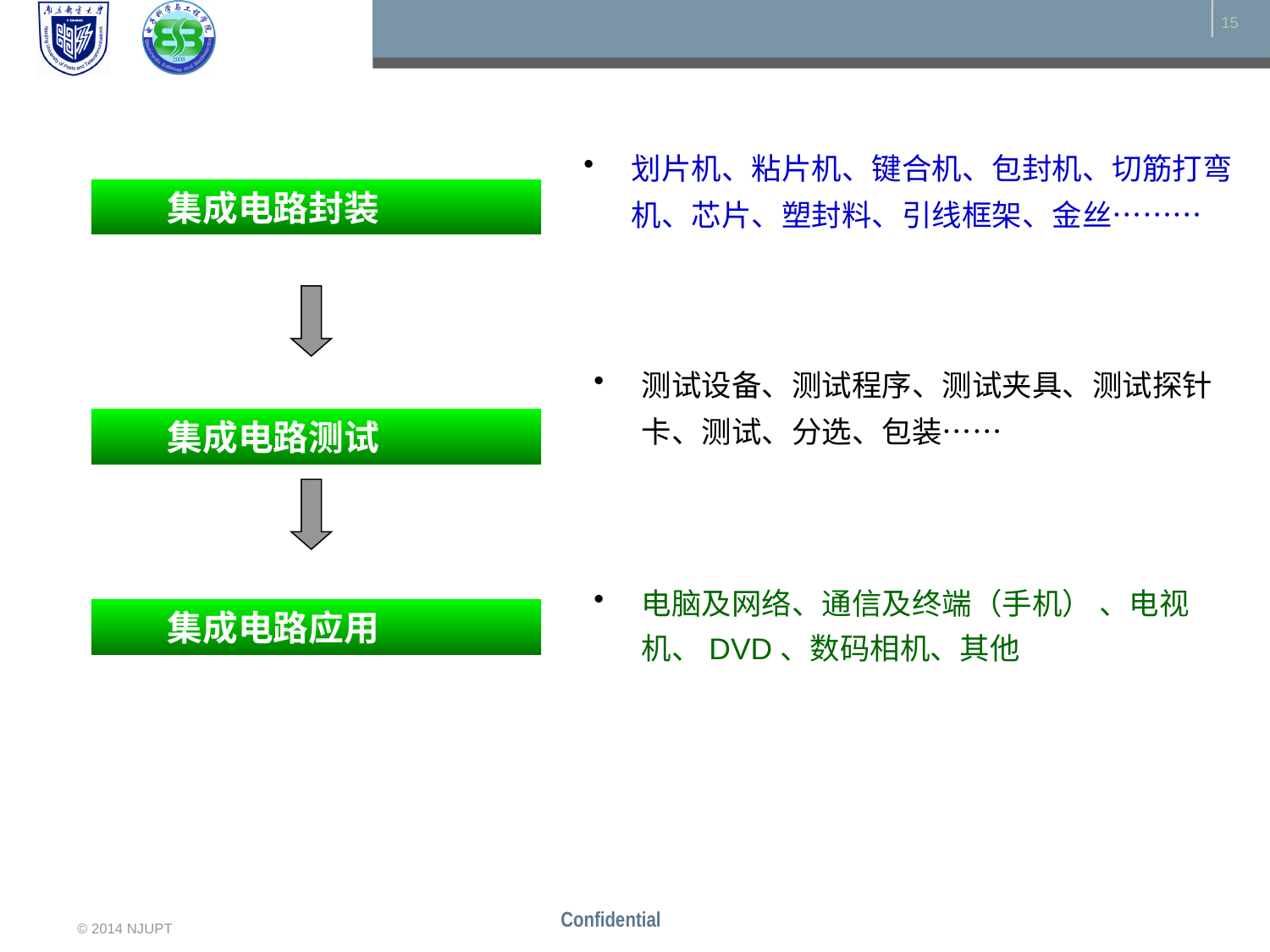

#
划片机、粘片机、键合机、包封机、切筋打弯机、芯片、塑封料、引线框架、金丝………
集成电路封装

测试设备、测试程序、测试夹具、测试探针卡、测试、分选、包装……
集成电路测试

电脑及网络、通信及终端（手机） 、电视机、DVD、数码相机、其他
集成电路应用